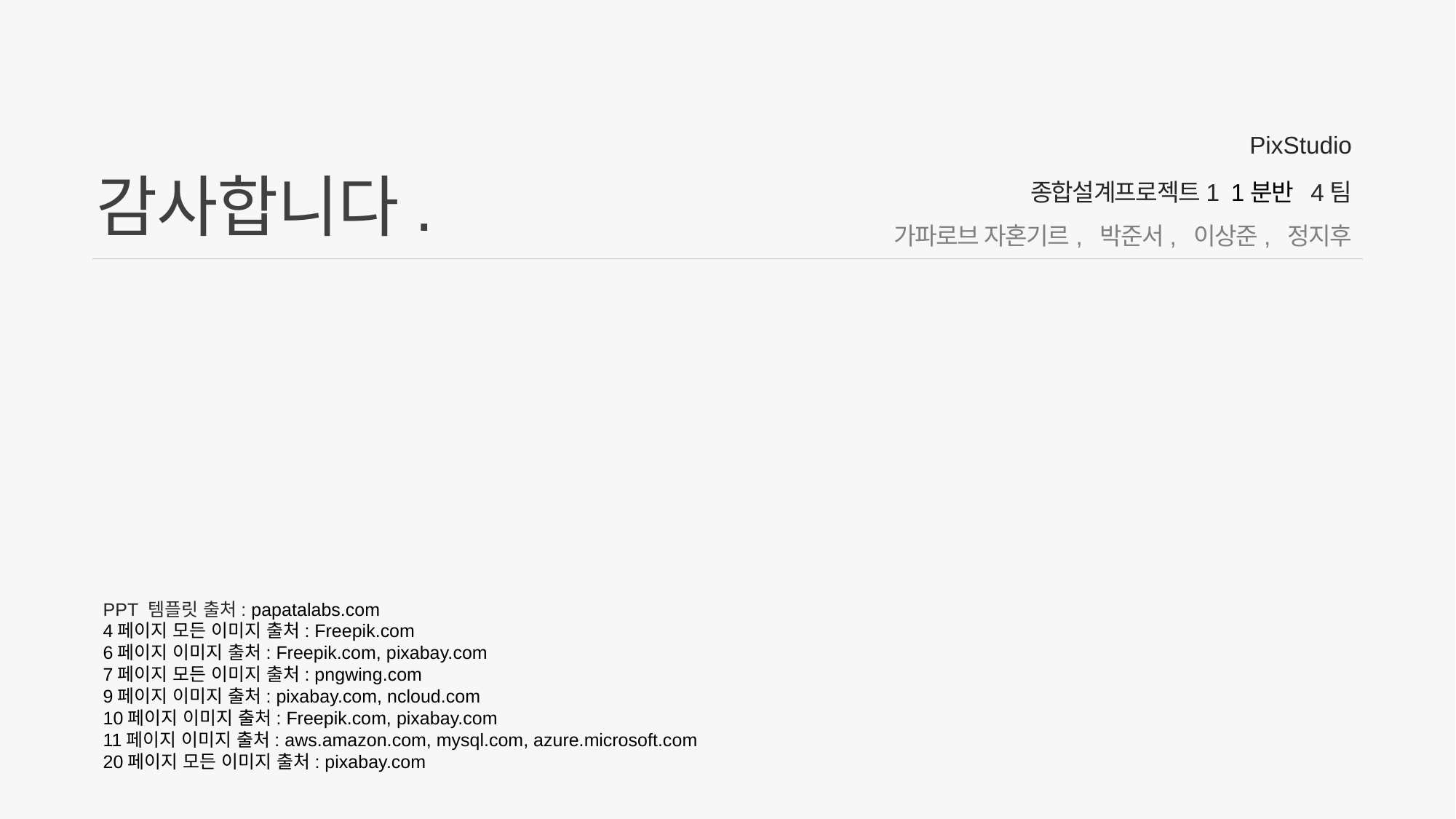

PixStudio
종합설계프로젝트1  1분반  4팀
가파로브 자혼기르,  박준서,  이상준,  정지후
감사합니다.
PPT 템플릿 출처: papatalabs.com
4페이지 모든 이미지 출처: Freepik.com
6페이지 이미지 출처: Freepik.com, pixabay.com
7페이지 모든 이미지 출처: pngwing.com
9페이지 이미지 출처: pixabay.com, ncloud.com
10페이지 이미지 출처: Freepik.com, pixabay.com
11페이지 이미지 출처: aws.amazon.com, mysql.com, azure.microsoft.com
20페이지 모든 이미지 출처: pixabay.com